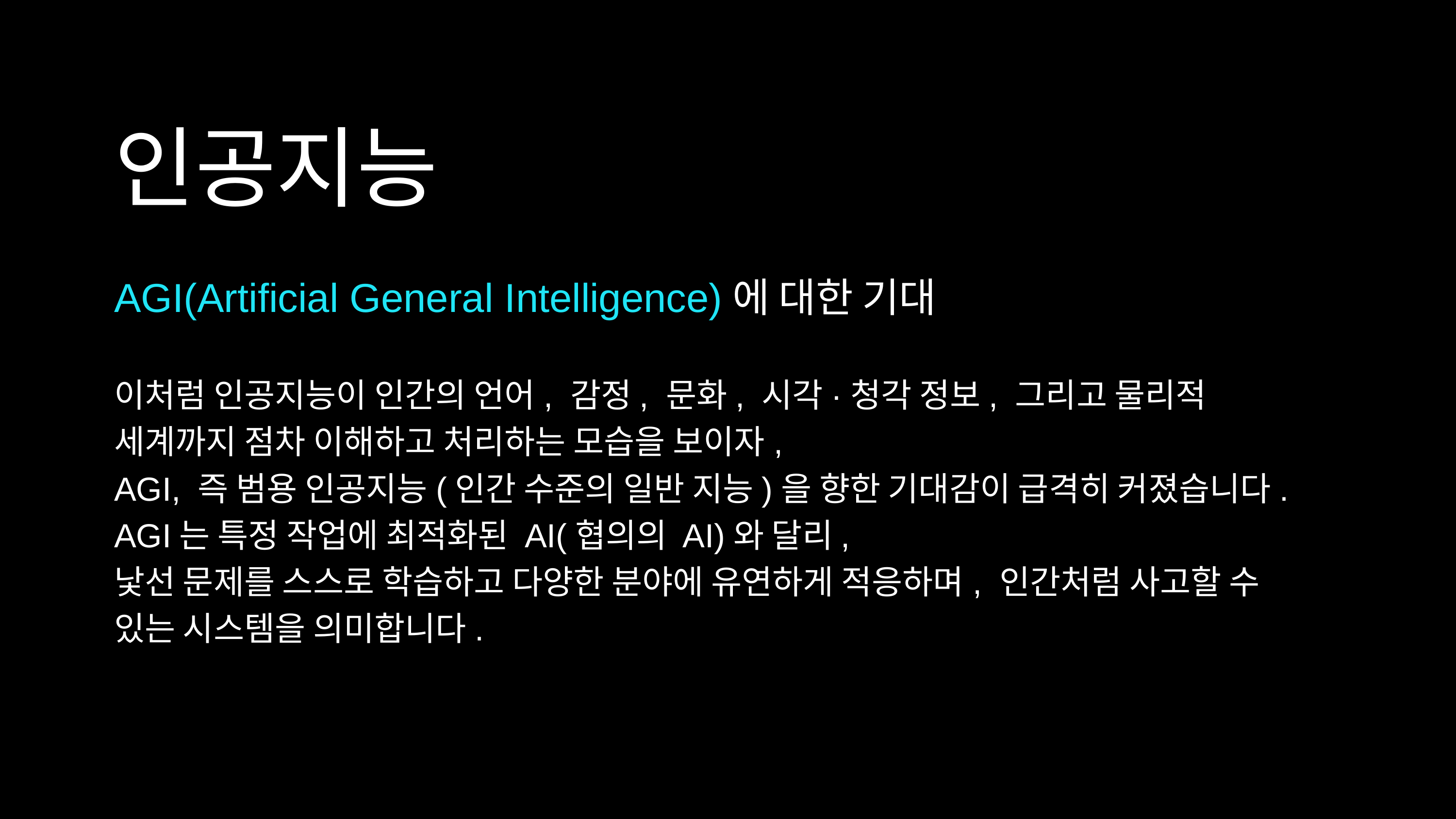

인공지능
AGI(Artificial General Intelligence)에 대한 기대

이처럼 인공지능이 인간의 언어, 감정, 문화, 시각·청각 정보, 그리고 물리적 세계까지 점차 이해하고 처리하는 모습을 보이자,
AGI, 즉 범용 인공지능(인간 수준의 일반 지능)을 향한 기대감이 급격히 커졌습니다.
AGI는 특정 작업에 최적화된 AI(협의의 AI)와 달리,
낯선 문제를 스스로 학습하고 다양한 분야에 유연하게 적응하며, 인간처럼 사고할 수 있는 시스템을 의미합니다.